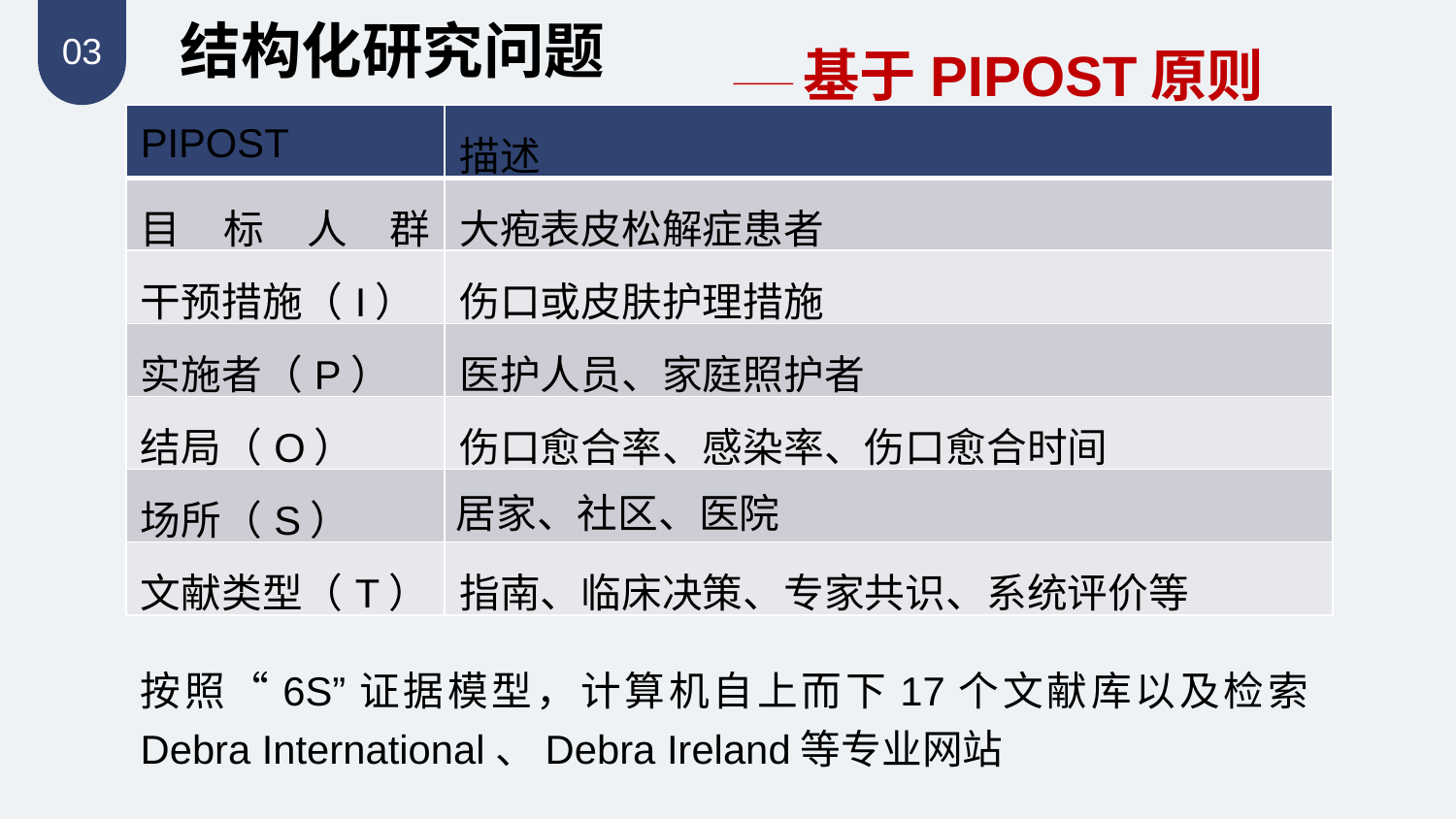

结构化研究问题
03
——基于PIPOST原则
| PIPOST | 描述 |
| --- | --- |
| 目标人群（P） | 大疱表皮松解症患者 |
| 干预措施（I） | 伤口或皮肤护理措施 |
| 实施者（P） | 医护人员、家庭照护者 |
| 结局（O） | 伤口愈合率、感染率、伤口愈合时间 |
| 场所（S） | 居家、社区、医院 |
| 文献类型（T） | 指南、临床决策、专家共识、系统评价等 |
按照“6S”证据模型，计算机自上而下17个文献库以及检索Debra International、Debra Ireland等专业网站
5